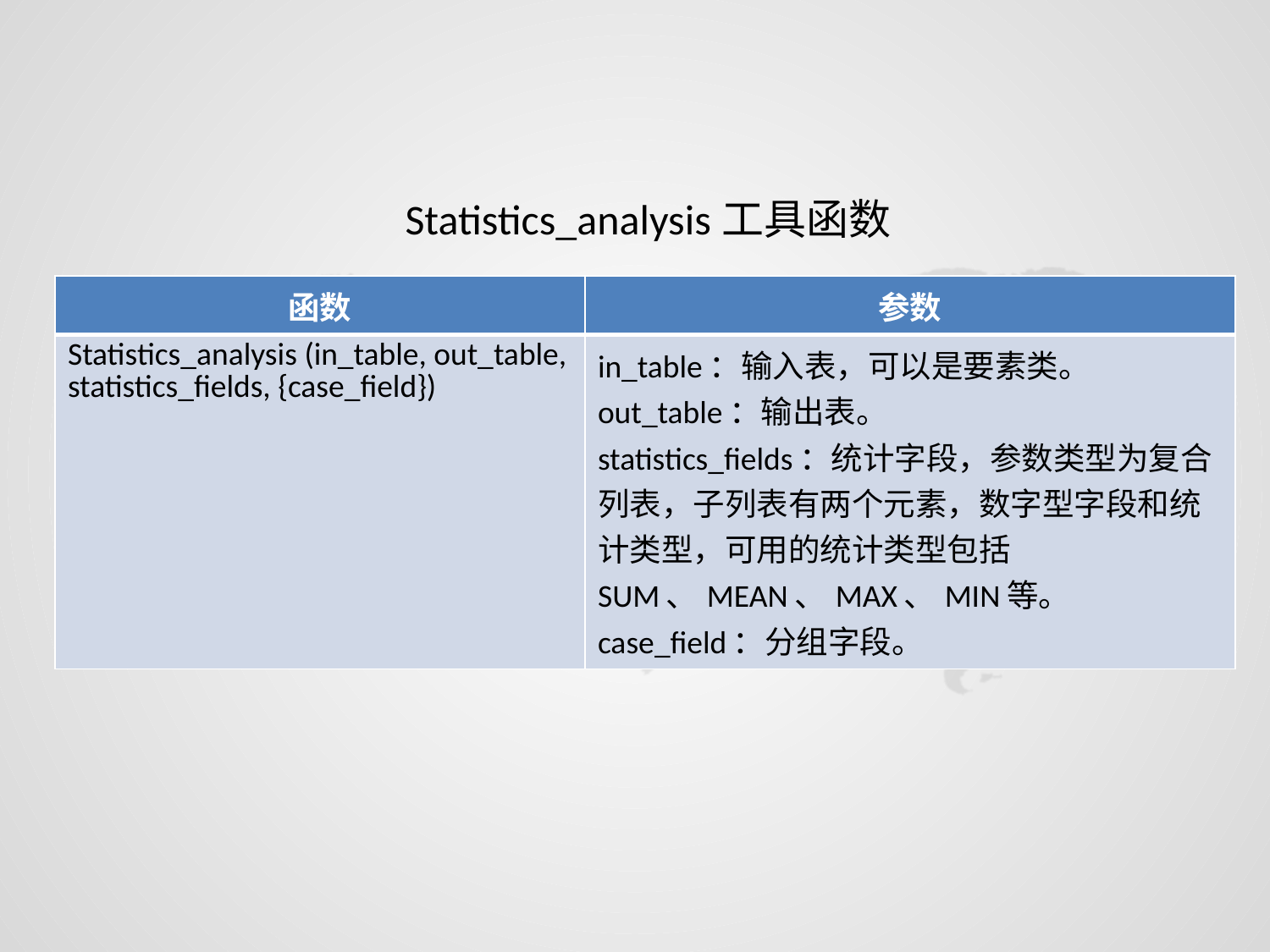

Statistics_analysis工具函数
| 函数 | 参数 |
| --- | --- |
| Statistics\_analysis (in\_table, out\_table, statistics\_fields, {case\_field}) | in\_table：输入表，可以是要素类。 out\_table：输出表。 statistics\_fields：统计字段，参数类型为复合列表，子列表有两个元素，数字型字段和统计类型，可用的统计类型包括SUM、MEAN、MAX、MIN等。 case\_field：分组字段。 |